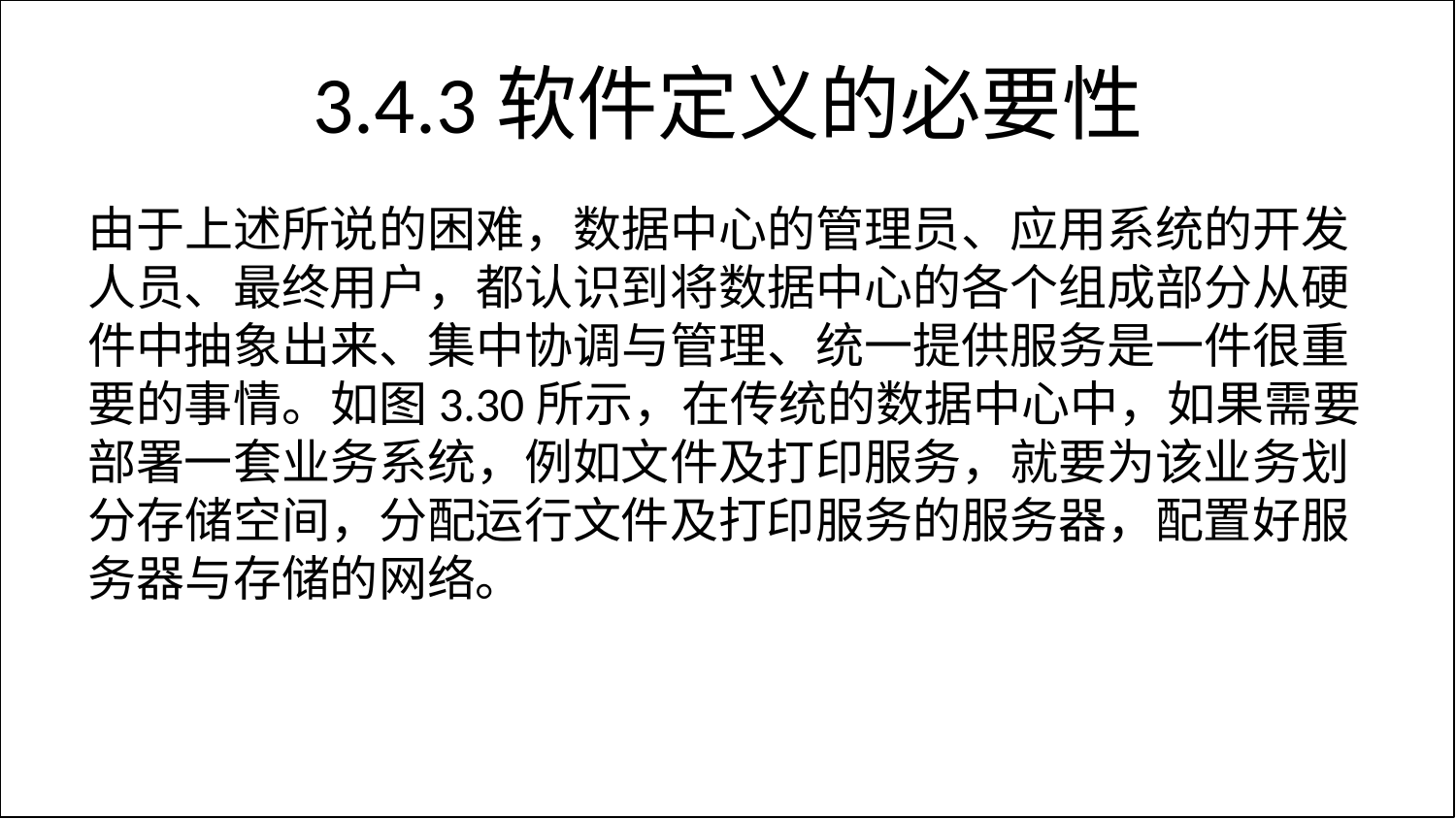

# 3.4.3软件定义的必要性
由于上述所说的困难，数据中心的管理员、应用系统的开发人员、最终用户，都认识到将数据中心的各个组成部分从硬件中抽象出来、集中协调与管理、统一提供服务是一件很重要的事情。如图3.30所示，在传统的数据中心中，如果需要部署一套业务系统，例如文件及打印服务，就要为该业务划分存储空间，分配运行文件及打印服务的服务器，配置好服务器与存储的网络。